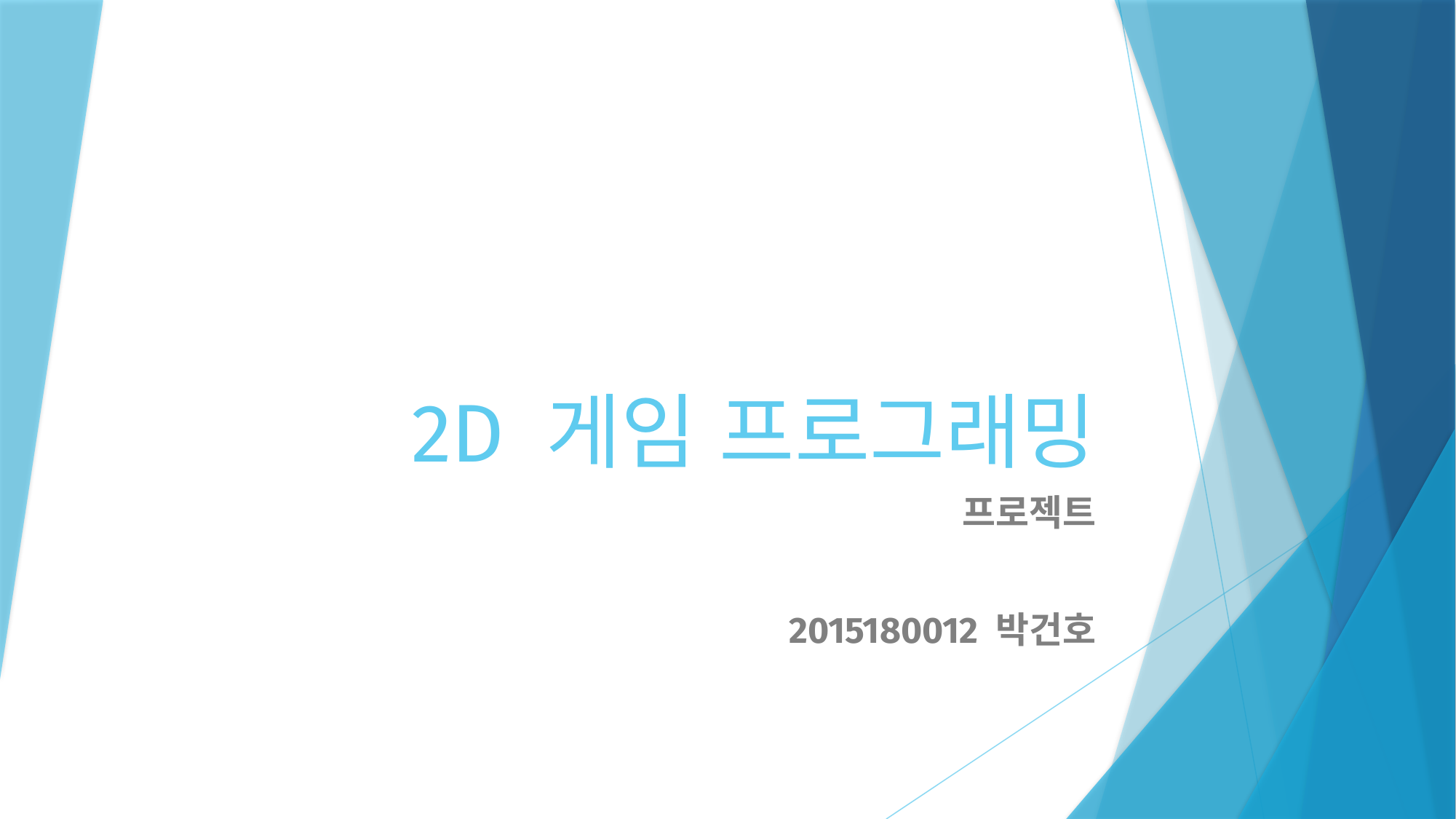

# 2D 게임 프로그래밍
프로젝트

2015180012 박건호